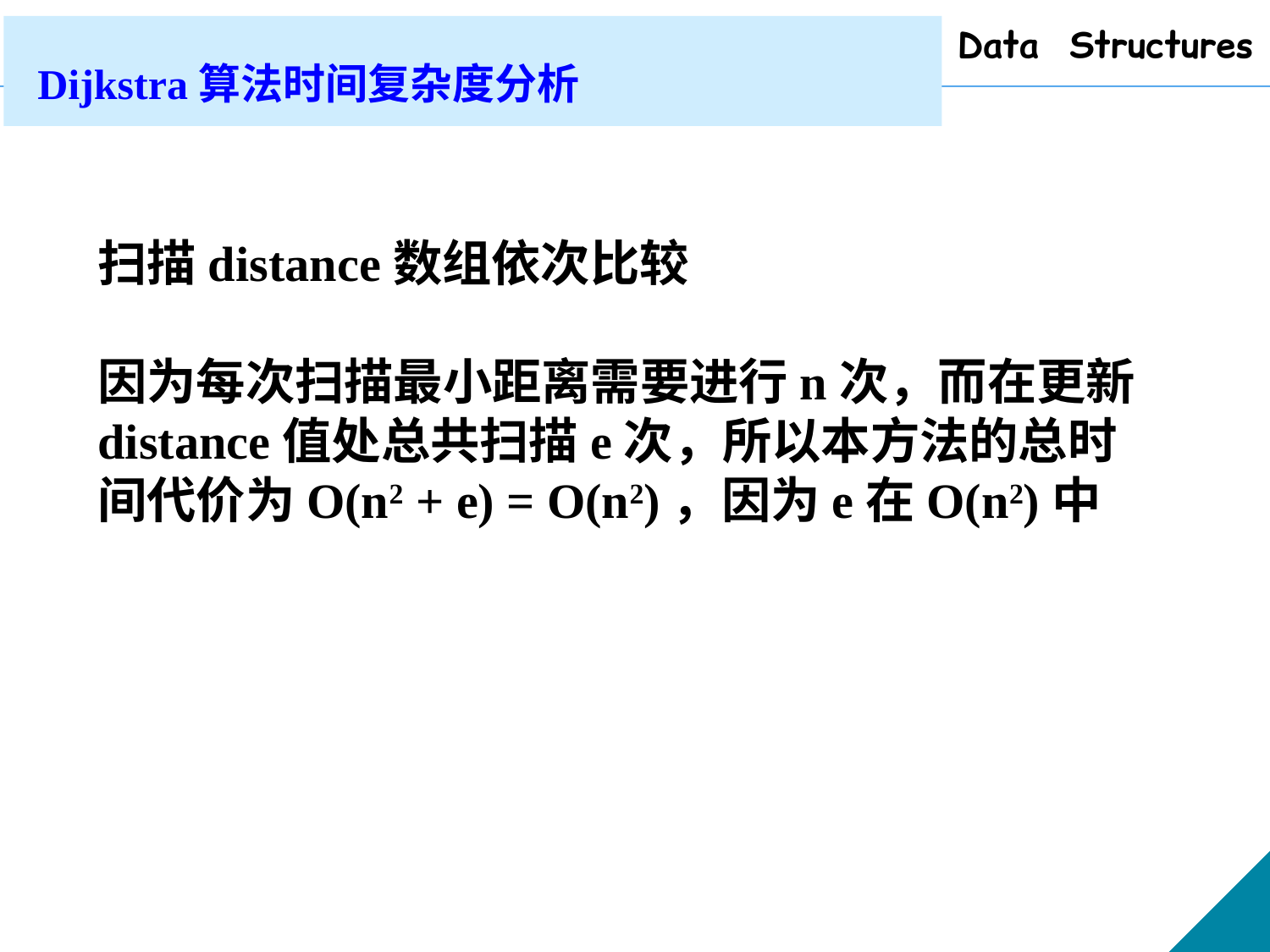

Dijkstra算法时间复杂度分析
扫描distance数组依次比较

因为每次扫描最小距离需要进行n次，而在更新distance值处总共扫描e次，所以本方法的总时间代价为O(n2 + e) = O(n2)，因为e在O(n2)中